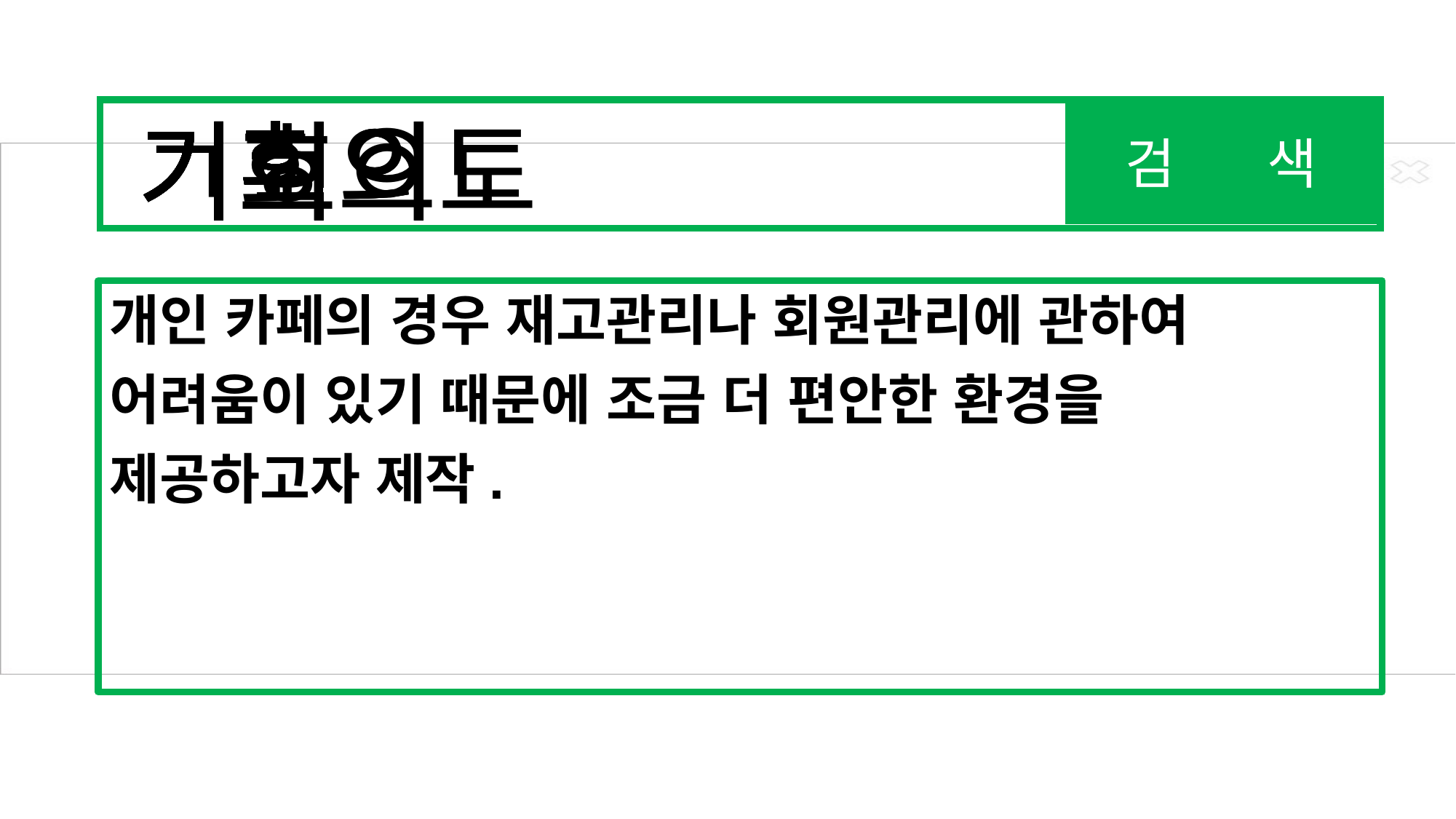

검      색
# ㄱ
기
기ㅎ
기호
기회
기획
기획ㅇ
기획으
기획의
기획의ㄷ
기획의도
개인 카페의 경우 재고관리나 회원관리에 관하여
어려움이 있기 때문에 조금 더 편안한 환경을
제공하고자 제작.